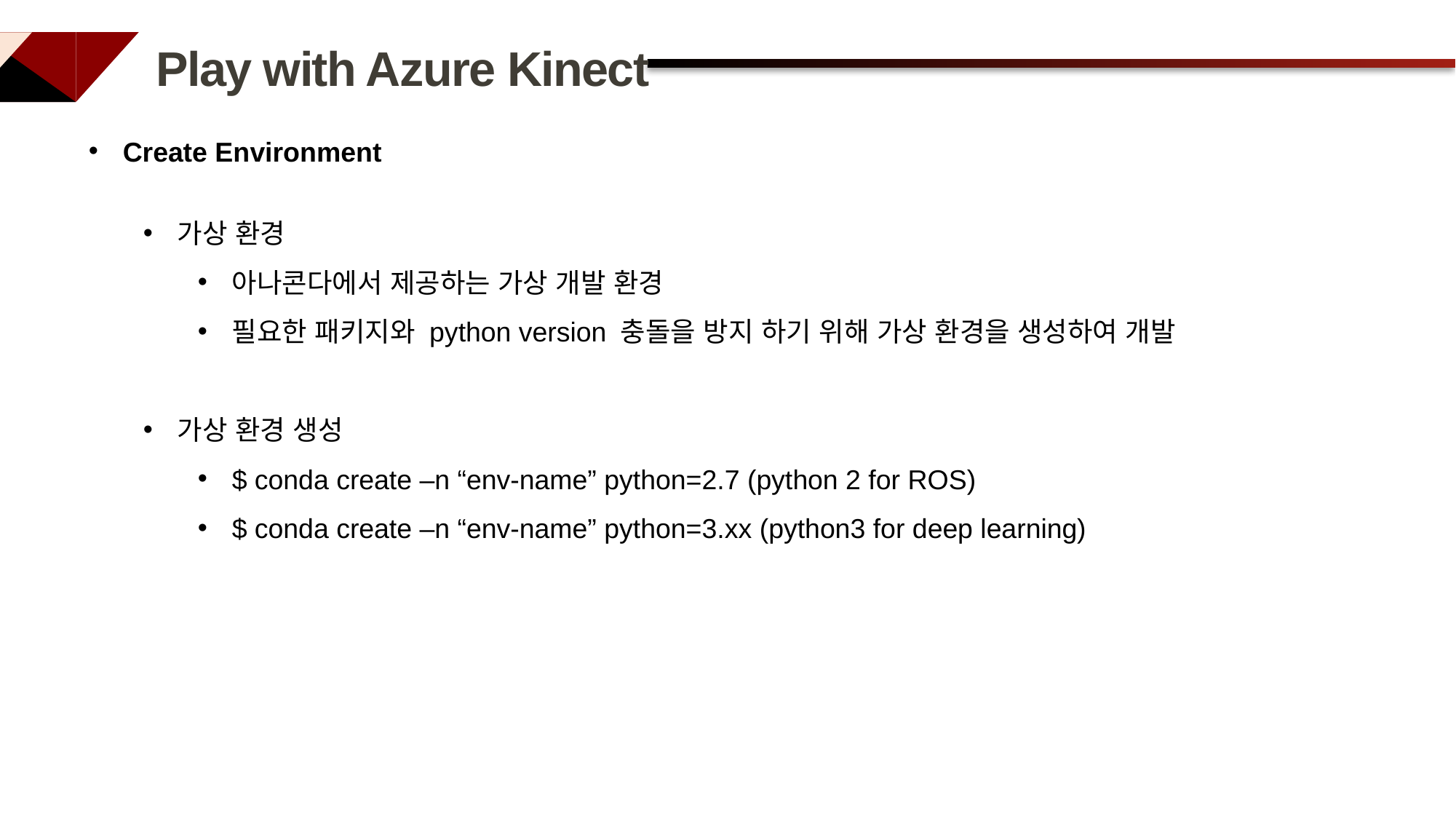

Play with Azure Kinect

Create Environment

가상 환경
아나콘다에서 제공하는 가상 개발 환경
필요한 패키지와 python version 충돌을 방지 하기 위해 가상 환경을 생성하여 개발

가상 환경 생성
$ conda create –n “env-name” python=2.7 (python 2 for ROS)
$ conda create –n “env-name” python=3.xx (python3 for deep learning)